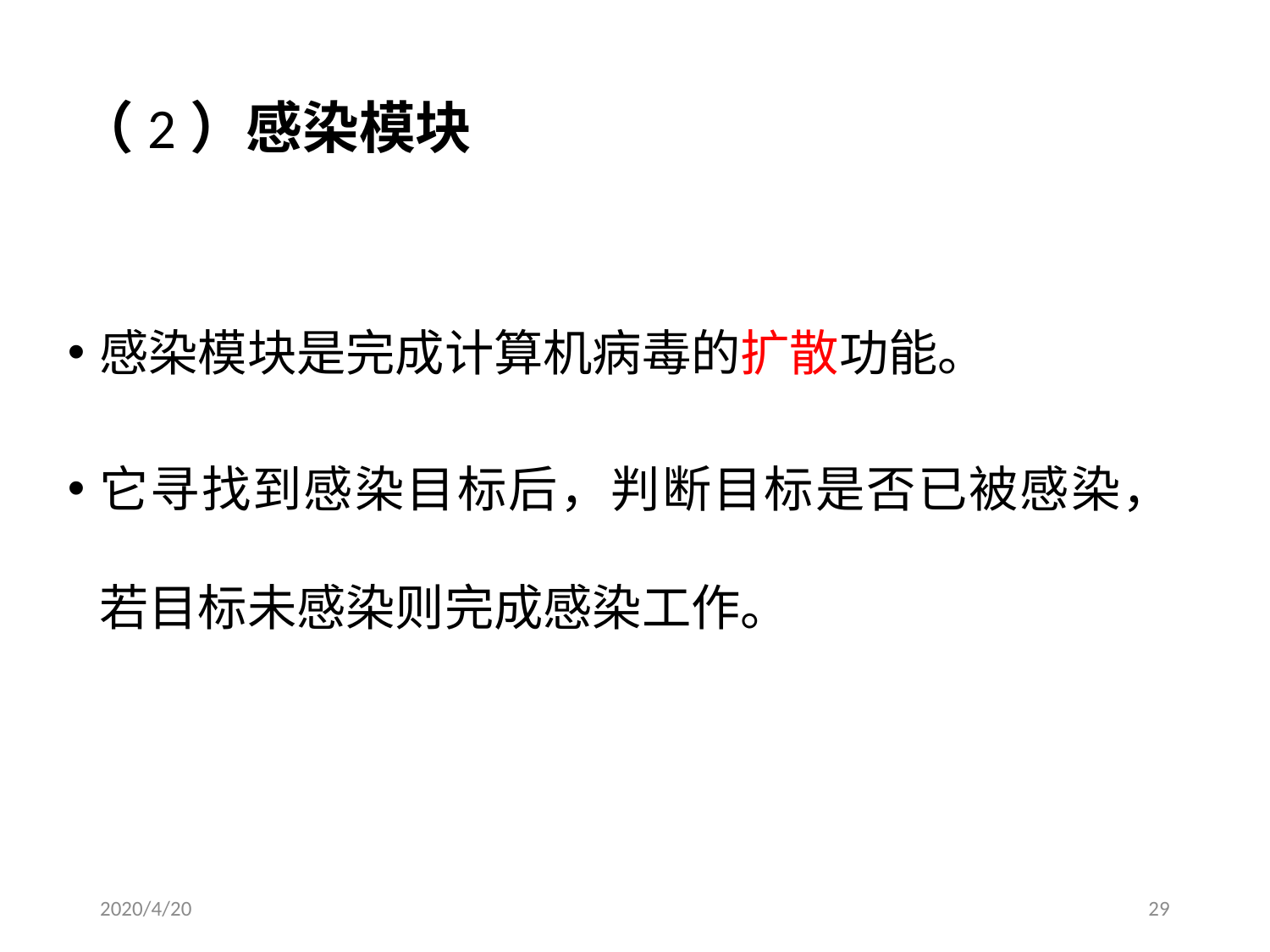

# （2）感染模块
感染模块是完成计算机病毒的扩散功能。
它寻找到感染目标后，判断目标是否已被感染，若目标未感染则完成感染工作。
2020/4/20
29